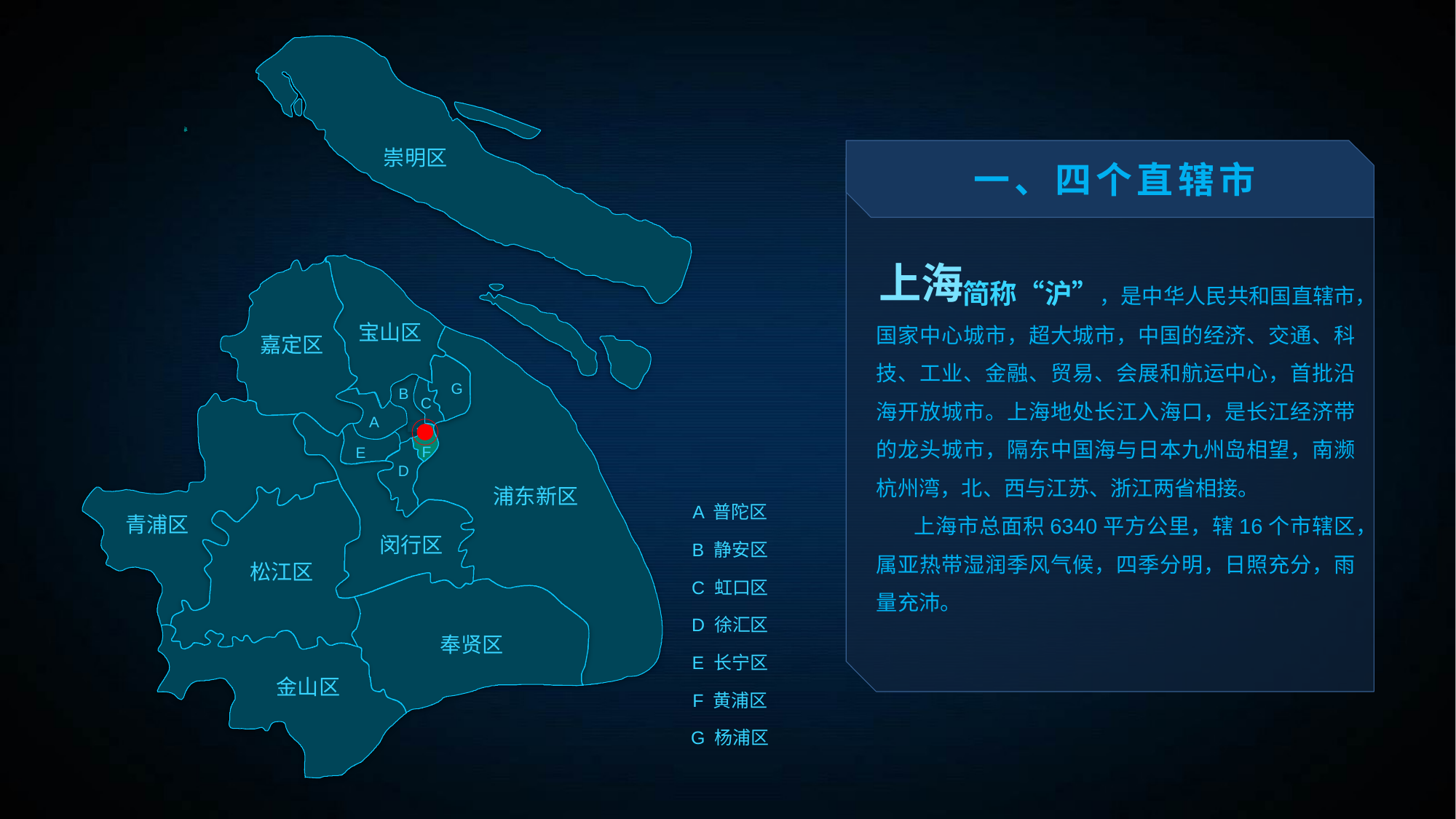

崇明区

一、四个直辖市

上海
                 简称“沪”，是中华人民共和国直辖市，国家中心城市，超大城市，中国的经济、交通、科技、工业、金融、贸易、会展和航运中心，首批沿海开放城市。上海地处长江入海口，是长江经济带的龙头城市，隔东中国海与日本九州岛相望，南濒杭州湾，北、西与江苏、浙江两省相接。
      上海市总面积6340平方公里，辖16个市辖区，属亚热带湿润季风气候，四季分明，日照充分，雨量充沛。

宝山区
嘉定区

G
B
C
A
F
E
D

浦东新区

A 普陀区
B 静安区
C 虹口区
D 徐汇区
E 长宁区
F 黄浦区
G 杨浦区
青浦区
闵行区
松江区

奉贤区
金山区